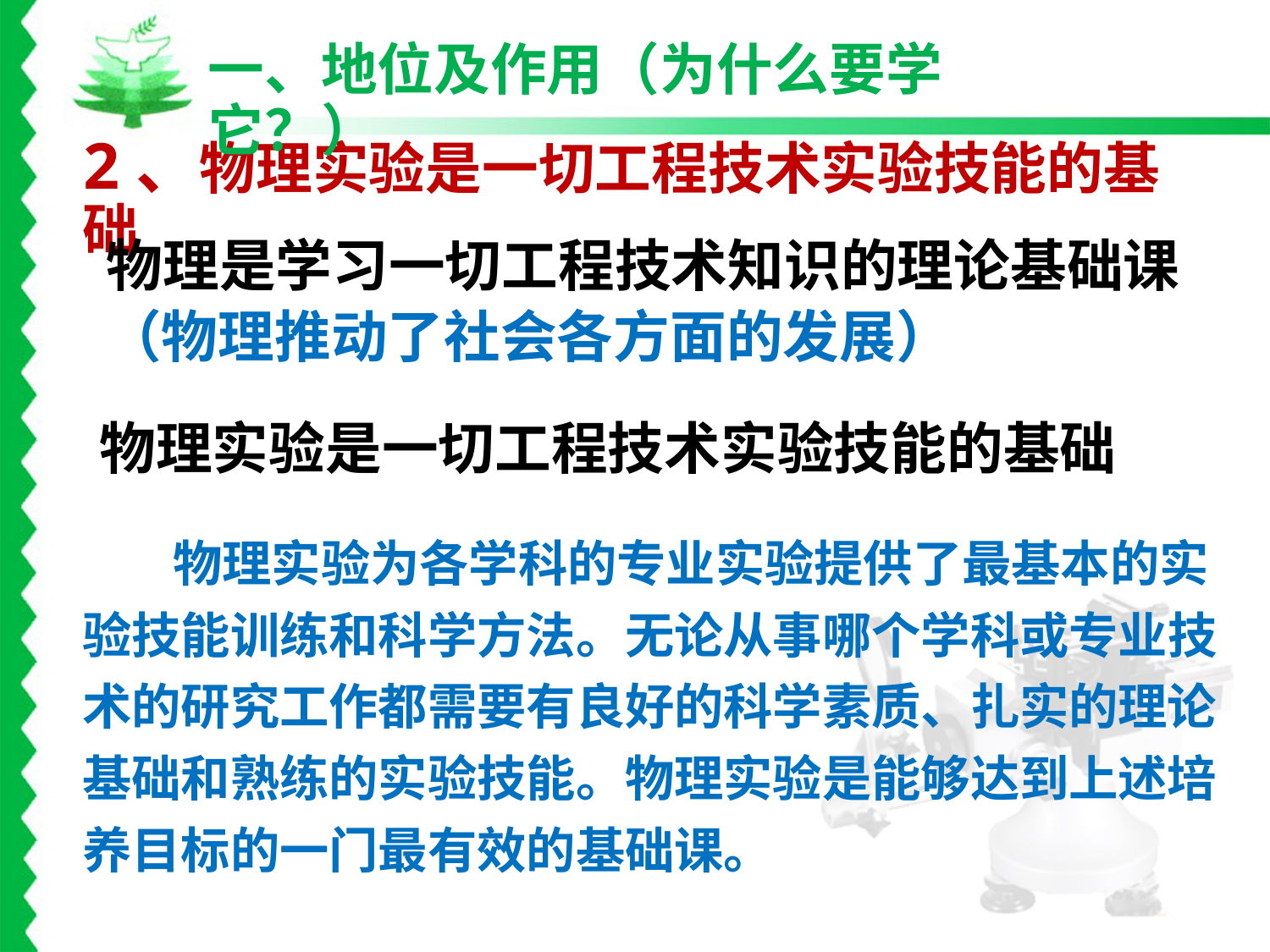

一、地位及作用（为什么要学它？）
2、物理实验是一切工程技术实验技能的基础
物理是学习一切工程技术知识的理论基础课
（物理推动了社会各方面的发展）
物理实验是一切工程技术实验技能的基础
       物理实验为各学科的专业实验提供了最基本的实验技能训练和科学方法。无论从事哪个学科或专业技术的研究工作都需要有良好的科学素质、扎实的理论基础和熟练的实验技能。物理实验是能够达到上述培养目标的一门最有效的基础课。